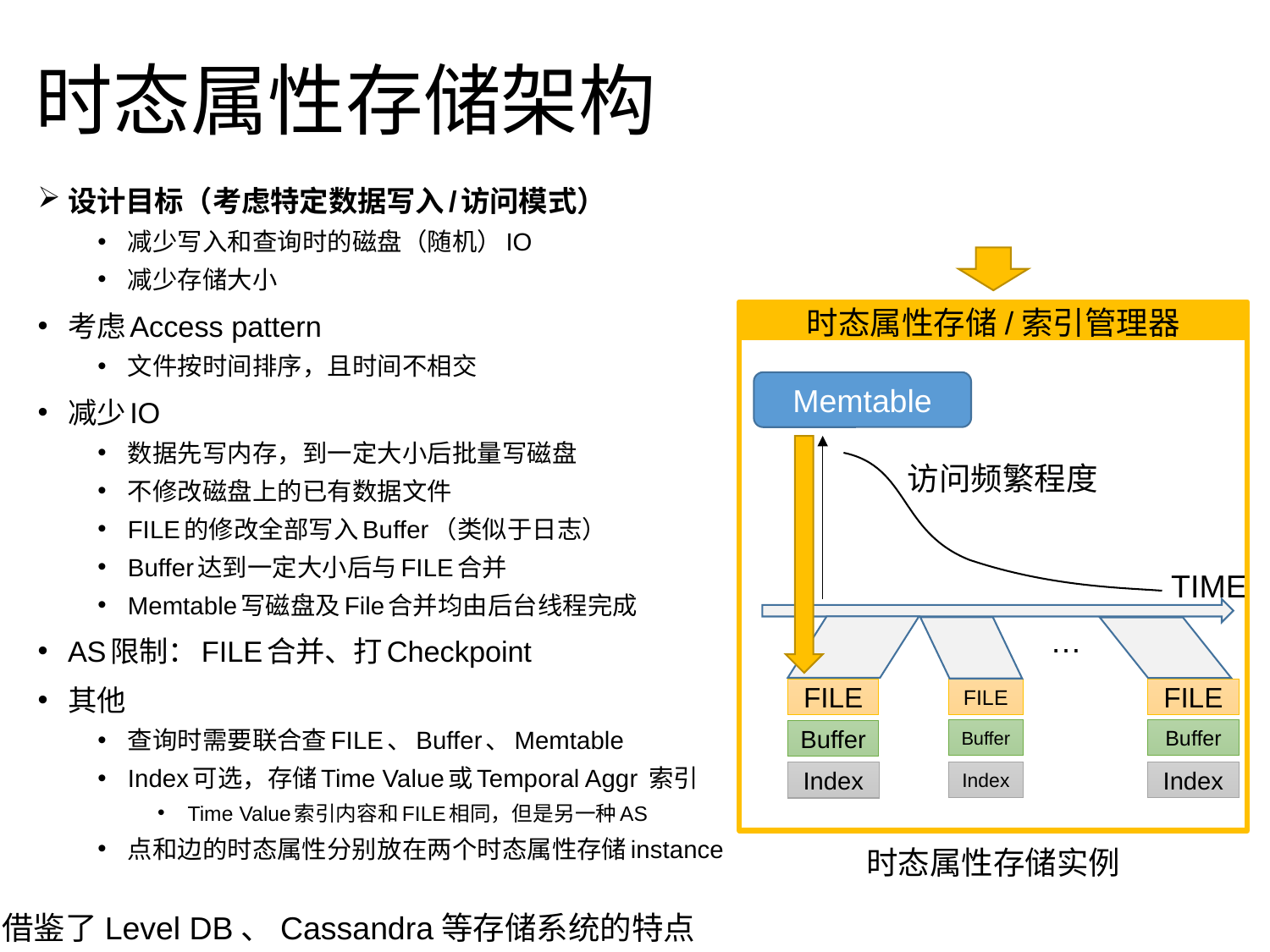

# 时态属性存储架构
设计目标（考虑特定数据写入/访问模式）
减少写入和查询时的磁盘（随机）IO
减少存储大小
考虑Access pattern
文件按时间排序，且时间不相交
减少IO
数据先写内存，到一定大小后批量写磁盘
不修改磁盘上的已有数据文件
FILE的修改全部写入Buffer（类似于日志）
Buffer达到一定大小后与FILE合并
Memtable写磁盘及File合并均由后台线程完成
AS限制：FILE合并、打Checkpoint
其他
查询时需要联合查FILE、Buffer、Memtable
Index可选，存储Time Value或Temporal Aggr 索引
Time Value索引内容和FILE相同，但是另一种AS
点和边的时态属性分别放在两个时态属性存储instance

时态属性存储/索引管理器

Memtable

访问频繁程度
TIME

…

FILE
FILE
FILE
Buffer
Buffer
Buffer
Index
Index
Index
时态属性存储实例
借鉴了Level DB、Cassandra等存储系统的特点